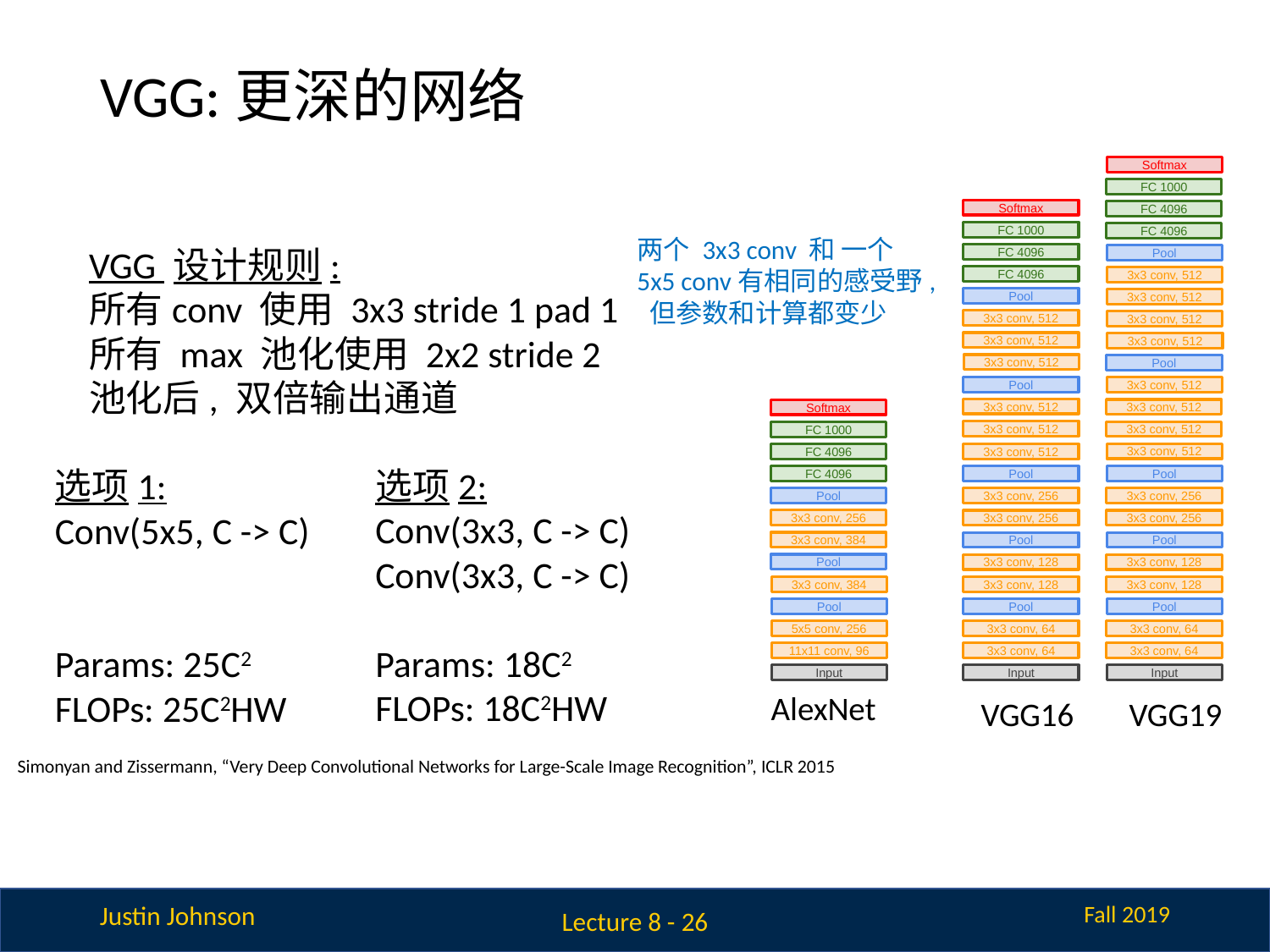

# VGG:更深的网络
Softmax
FC 1000
FC 4096
FC 4096
Pool
3x3 conv, 512
3x3 conv, 512
3x3 conv, 512
3x3 conv, 512
Pool
3x3 conv, 512
3x3 conv, 512
3x3 conv, 512
3x3 conv, 512
Pool
3x3 conv, 256
3x3 conv, 256
Pool
3x3 conv, 128
3x3 conv, 128
Pool
3x3 conv, 64
3x3 conv, 64
Input
Softmax
FC 1000
两个 3x3 conv 和 一个5x5 conv有相同的感受野, 但参数和计算都变少
VGG 设计规则:
所有conv 使用 3x3 stride 1 pad 1
所有 max 池化使用 2x2 stride 2
池化后, 双倍输出通道
FC 4096
FC 4096
Pool
3x3 conv, 512
3x3 conv, 512
3x3 conv, 512
Pool
3x3 conv, 512
Softmax
FC 1000
FC 4096
FC 4096
Pool
3x3 conv, 256
3x3 conv, 384
Pool
3x3 conv, 384
Pool
5x5 conv, 256
11x11 conv, 96
Input
3x3 conv, 512
3x3 conv, 512
选项2:
Conv(3x3, C -> C)
Conv(3x3, C -> C)

Params: 18C2
FLOPs: 18C2HW
选项1:
Conv(5x5, C -> C)

Params: 25C2
FLOPs: 25C2HW
Pool
3x3 conv, 256
3x3 conv, 256
Pool
3x3 conv, 128
3x3 conv, 128
Pool
3x3 conv, 64
3x3 conv, 64
Input
AlexNet
VGG16
VGG19
Simonyan and Zissermann, “Very Deep Convolutional Networks for Large-Scale Image Recognition”, ICLR 2015
Lecture 8 - 26